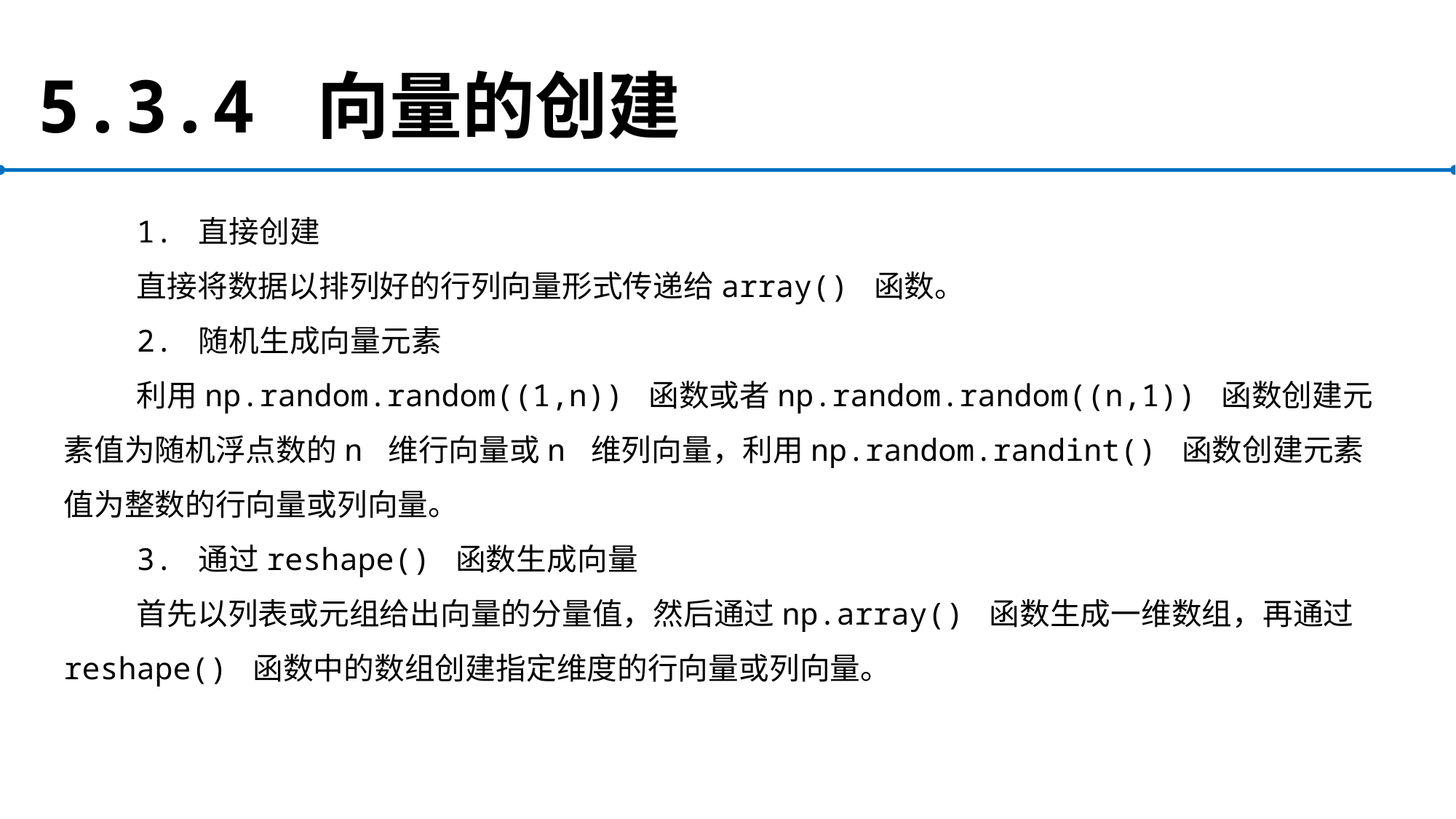

# 5.3.4 向量的创建
1. 直接创建
直接将数据以排列好的行列向量形式传递给array() 函数。
2. 随机生成向量元素
利用np.random.random((1,n)) 函数或者np.random.random((n,1)) 函数创建元素值为随机浮点数的n 维行向量或n 维列向量，利用np.random.randint() 函数创建元素值为整数的行向量或列向量。
3. 通过reshape() 函数生成向量
首先以列表或元组给出向量的分量值，然后通过np.array() 函数生成一维数组，再通过reshape() 函数中的数组创建指定维度的行向量或列向量。